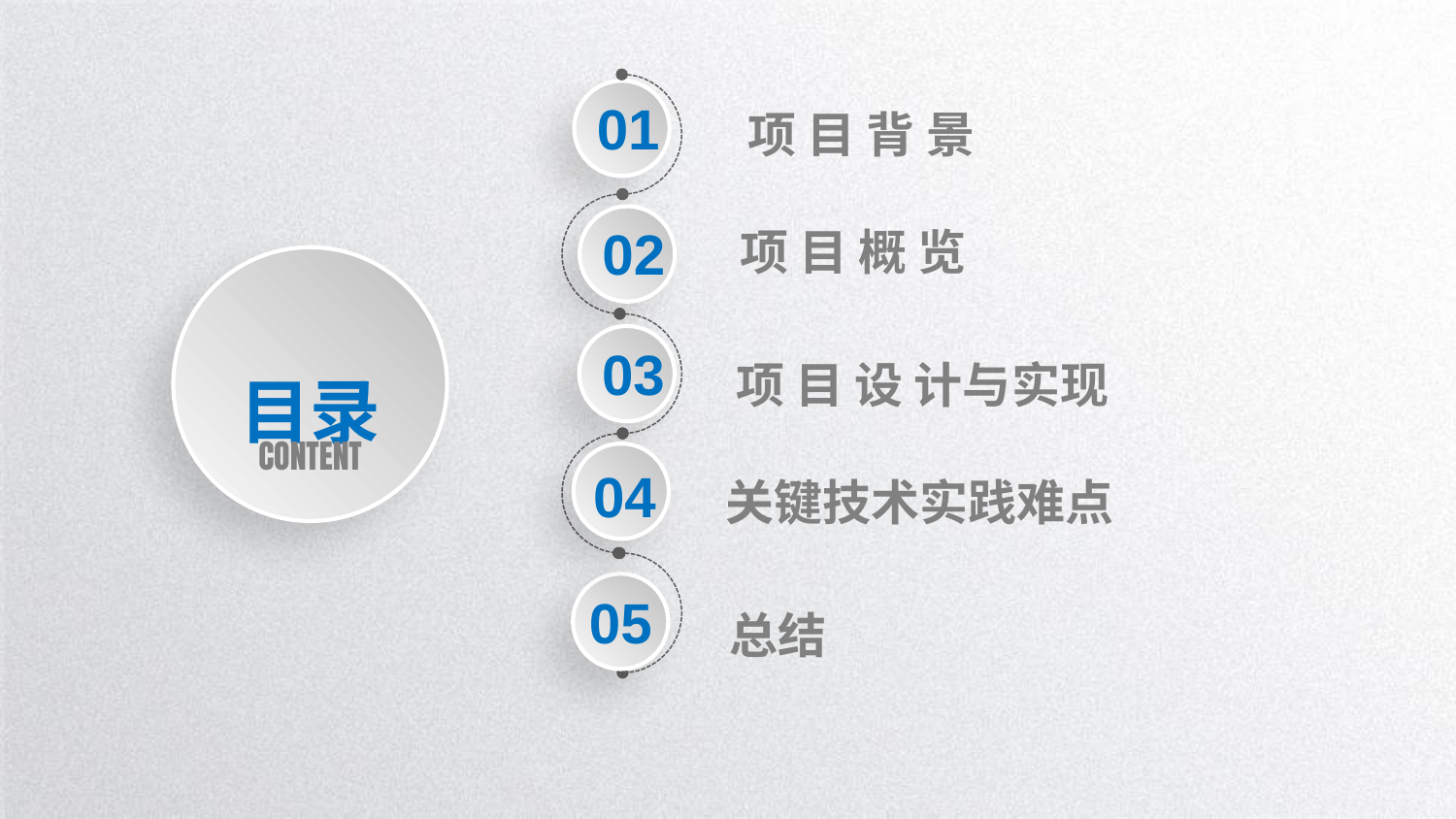

01
项 目 背 景

02
项 目 概 览

目录
CONTENT

03
项 目 设 计与实现

04
关键技术实践难点

05
总结